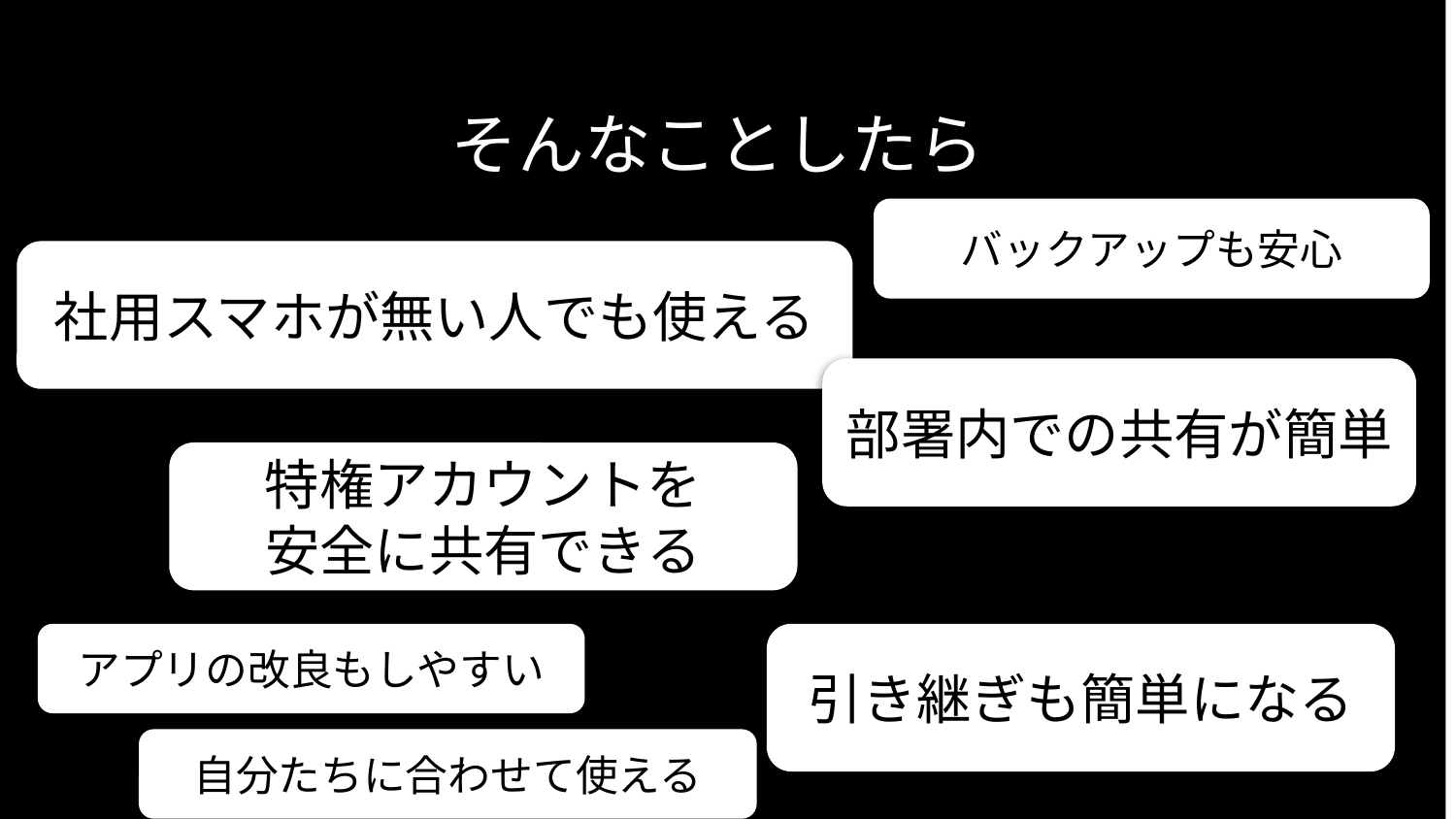

そんなことしたら
バックアップも安心
社用スマホが無い人でも使える
部署内での共有が簡単
特権アカウントを
安全に共有できる
アプリの改良もしやすい
引き継ぎも簡単になる
自分たちに合わせて使える